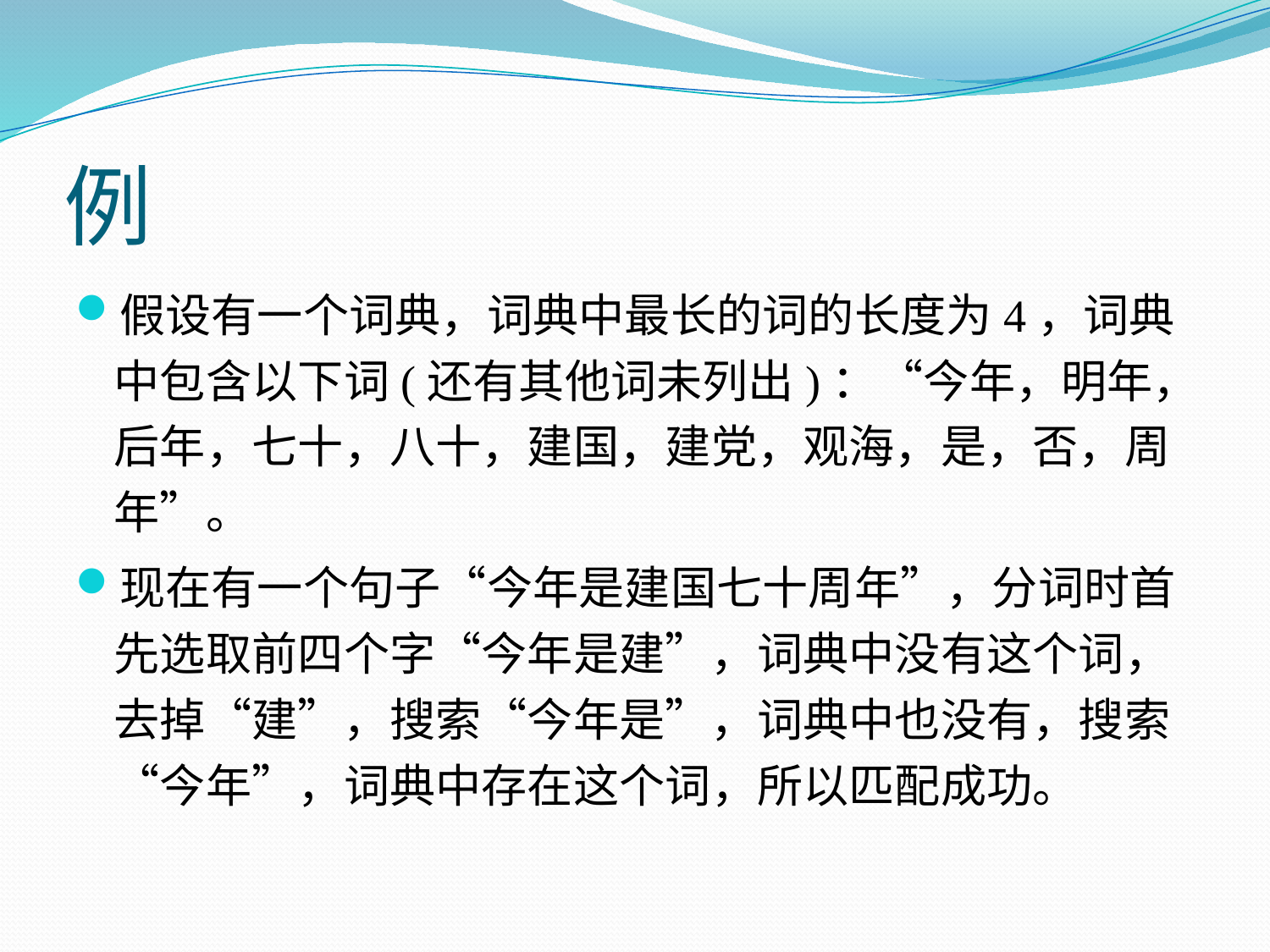

# 例
假设有一个词典，词典中最长的词的长度为4，词典中包含以下词(还有其他词未列出)：“今年，明年，后年，七十，八十，建国，建党，观海，是，否，周年”。
现在有一个句子“今年是建国七十周年”，分词时首先选取前四个字“今年是建”，词典中没有这个词，去掉“建”，搜索“今年是”，词典中也没有，搜索“今年”，词典中存在这个词，所以匹配成功。